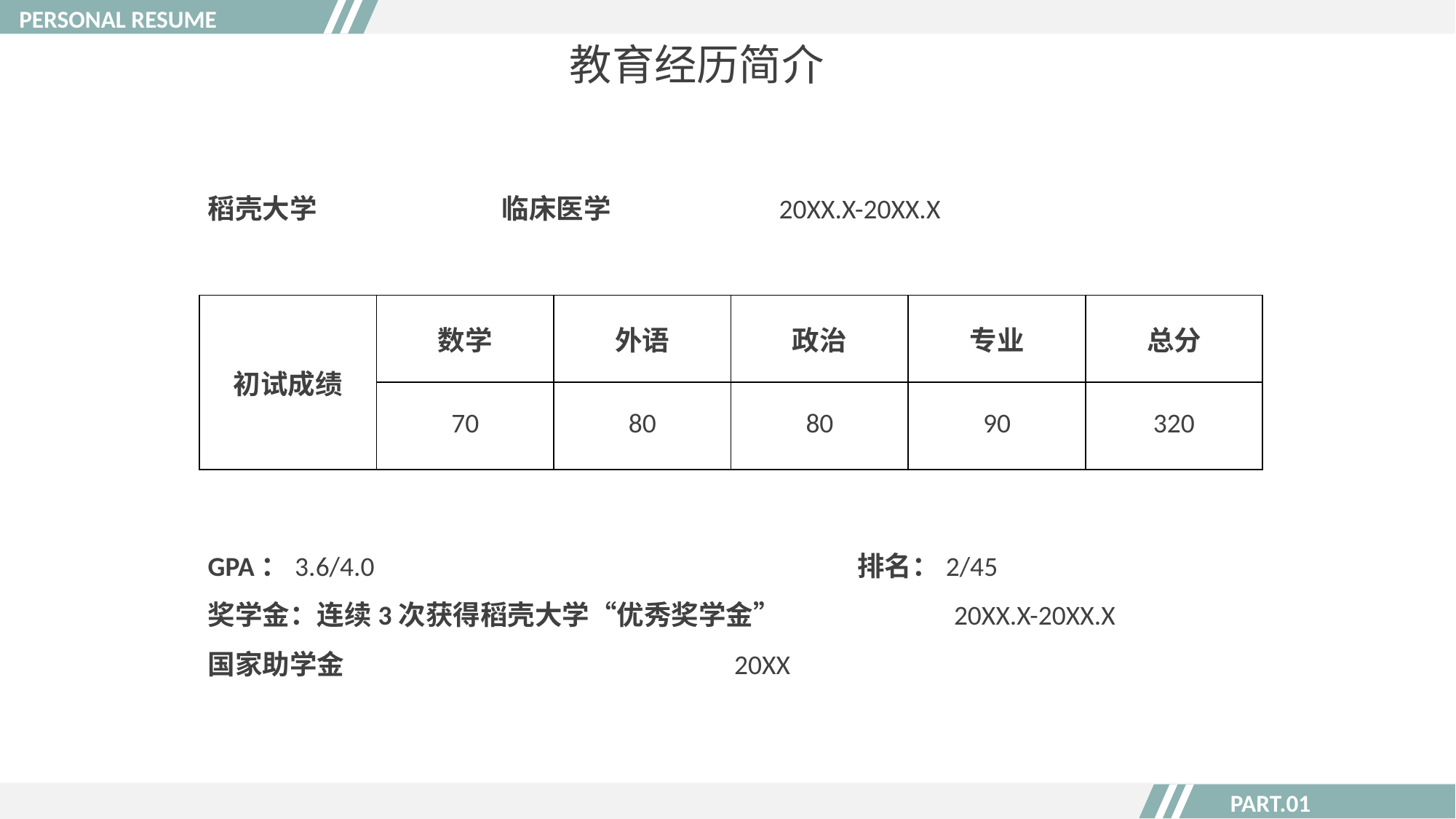

PERSONAL RESUME
教育经历简介
稻壳大学                              临床医学                          20XX.X-20XX.X
| 初试成绩 | 数学 | 外语 | 政治 | 专业 | 总分 |
| --- | --- | --- | --- | --- | --- |
|  | 70 | 80 | 80 | 90 | 320 |
GPA：3.6/4.0                                                                             排名：2/45
奖学金：连续3次获得稻壳大学“优秀奖学金”                           20XX.X-20XX.X
国家助学金                                                              20XX
PART.01